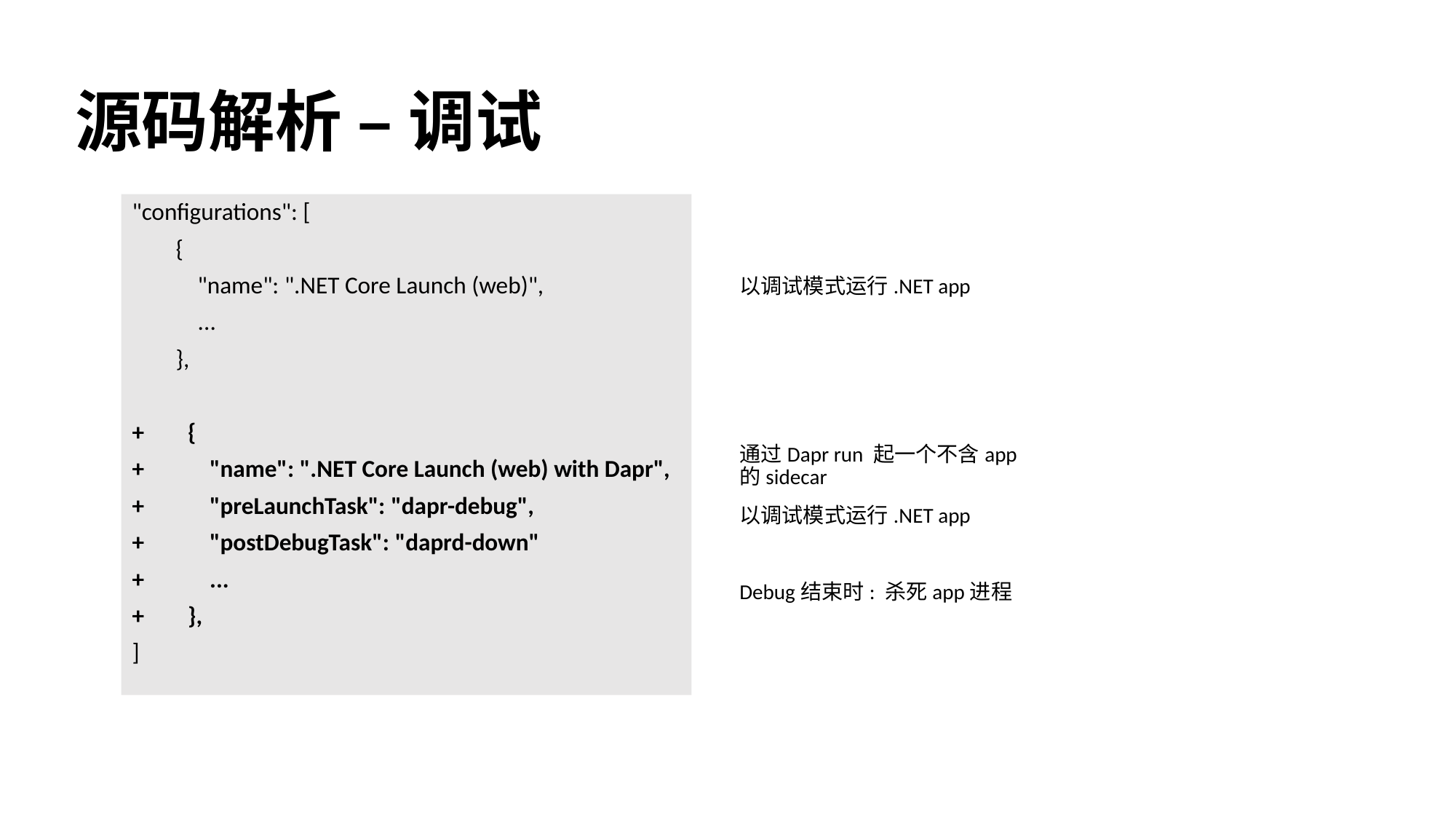

# 源码解析 – 调试
以调试模式运行.NET app
"configurations": [
        {
            "name": ".NET Core Launch (web)",
            ...
        },

+        {
+            "name": ".NET Core Launch (web) with Dapr",
+            "preLaunchTask": "dapr-debug",
+            "postDebugTask": "daprd-down"
+            ...
+        },
]

通过Dapr run 起一个不含app的sidecar
以调试模式运行.NET app

Debug结束时: 杀死app进程